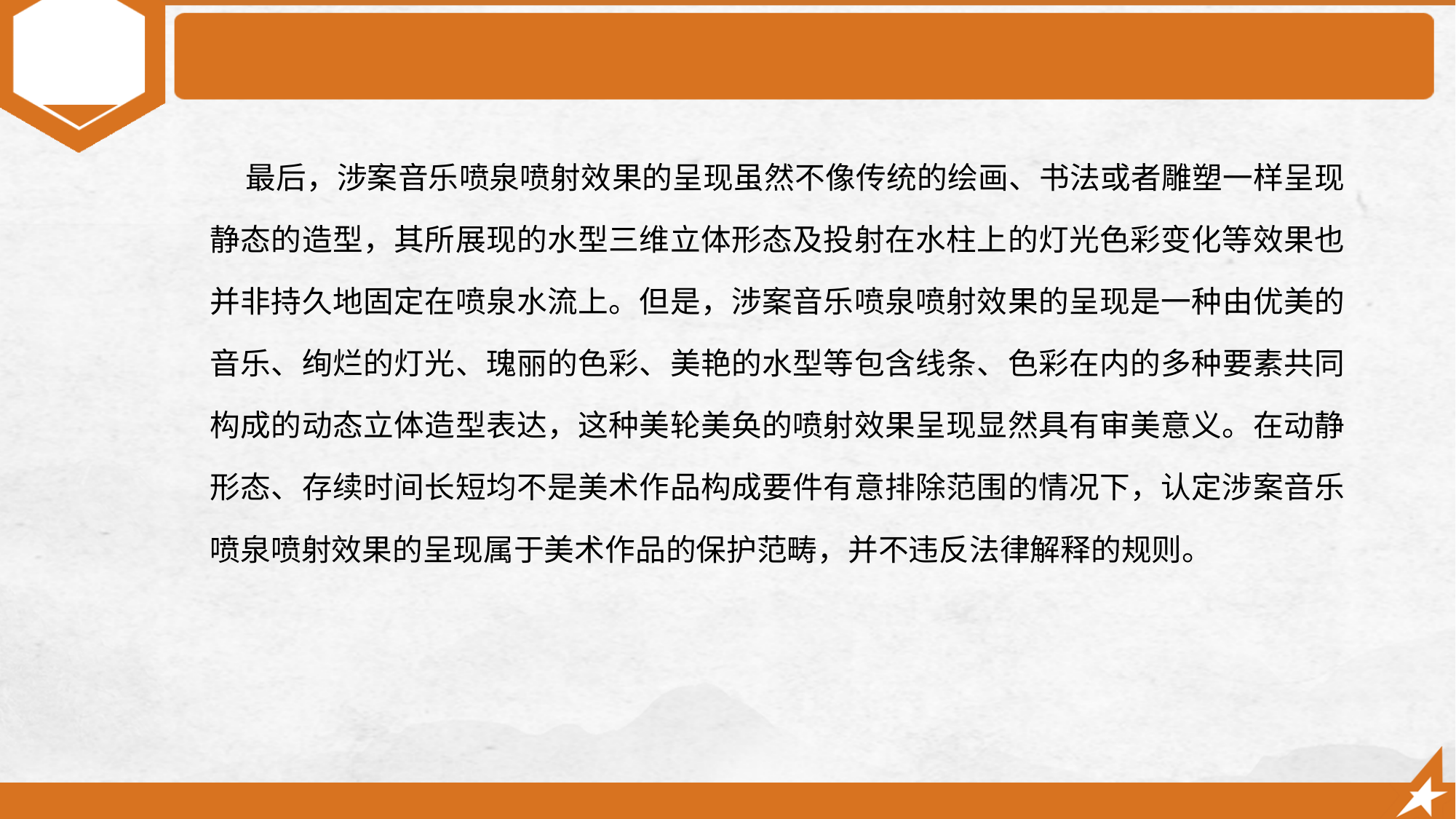

最后，涉案音乐喷泉喷射效果的呈现虽然不像传统的绘画、书法或者雕塑一样呈现静态的造型，其所展现的水型三维立体形态及投射在水柱上的灯光色彩变化等效果也并非持久地固定在喷泉水流上。但是，涉案音乐喷泉喷射效果的呈现是一种由优美的音乐、绚烂的灯光、瑰丽的色彩、美艳的水型等包含线条、色彩在内的多种要素共同构成的动态立体造型表达，这种美轮美奂的喷射效果呈现显然具有审美意义。在动静形态、存续时间长短均不是美术作品构成要件有意排除范围的情况下，认定涉案音乐喷泉喷射效果的呈现属于美术作品的保护范畴，并不违反法律解释的规则。